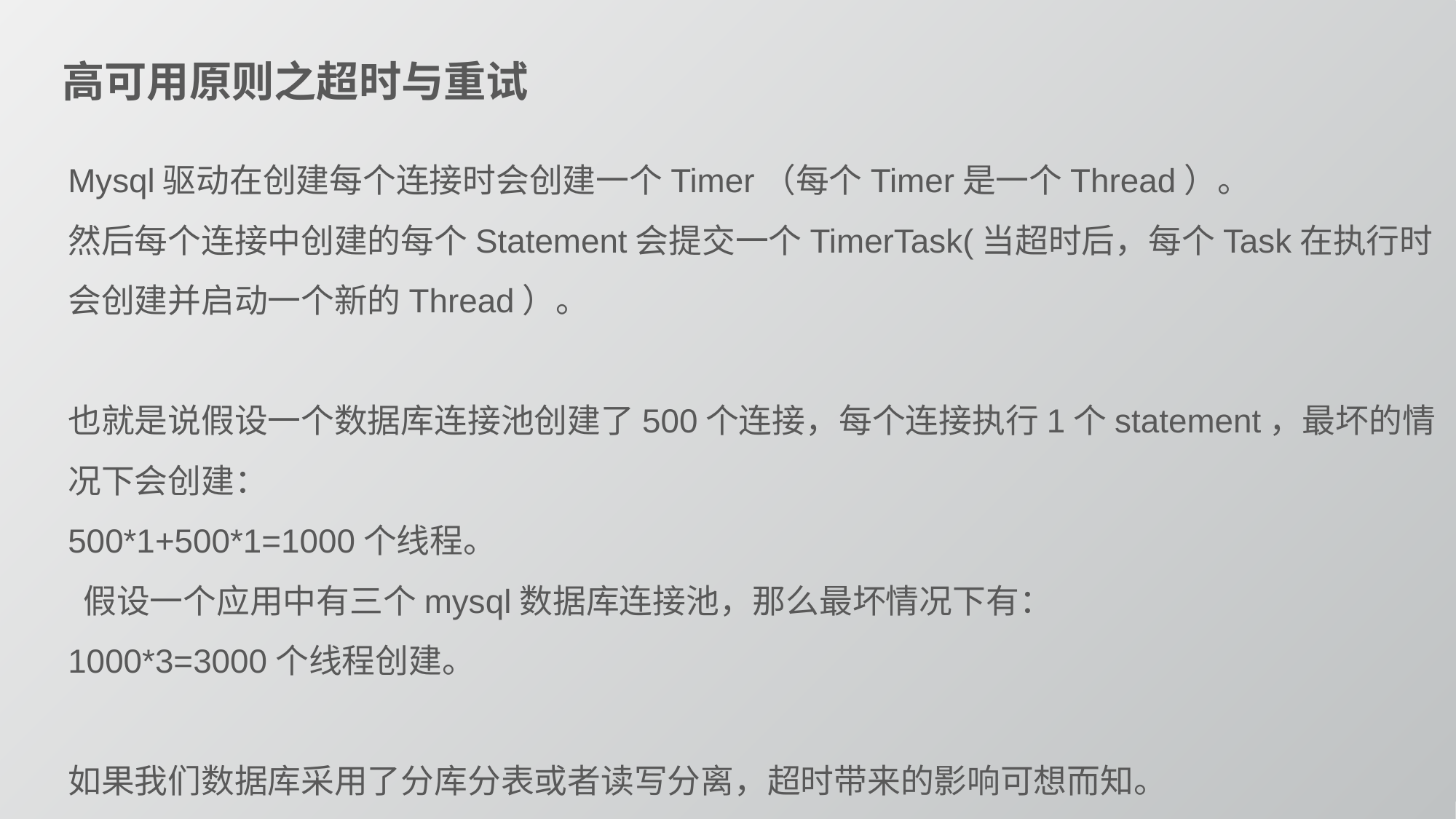

高可用原则之超时与重试
Mysql驱动在创建每个连接时会创建一个Timer（每个Timer是一个Thread）。
然后每个连接中创建的每个Statement会提交一个TimerTask(当超时后，每个Task在执行时会创建并启动一个新的Thread）。

也就是说假设一个数据库连接池创建了500个连接，每个连接执行1个statement，最坏的情况下会创建：
500*1+500*1=1000个线程。
 假设一个应用中有三个mysql数据库连接池，那么最坏情况下有：
1000*3=3000个线程创建。

如果我们数据库采用了分库分表或者读写分离，超时带来的影响可想而知。